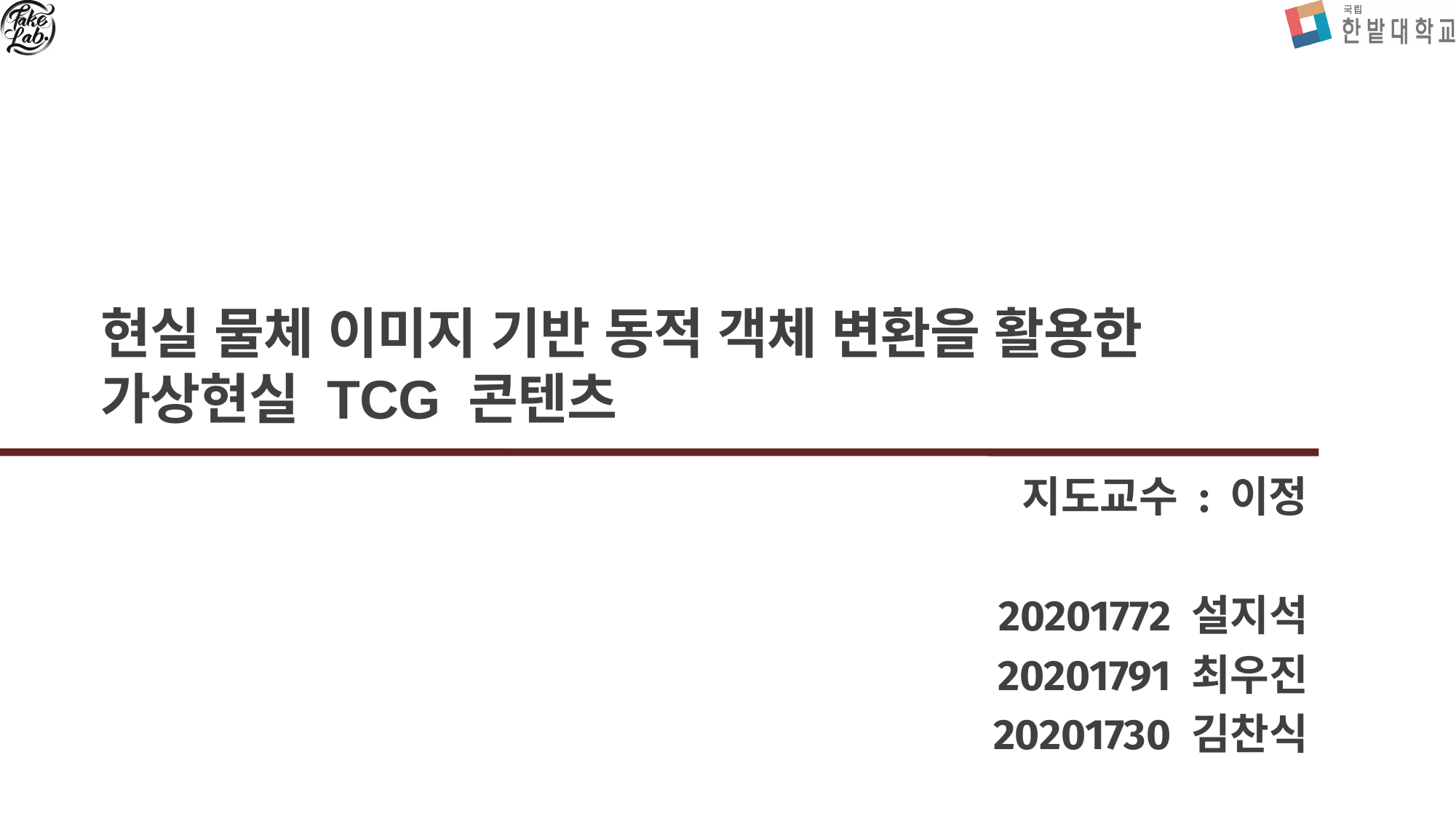

# 현실 물체 이미지 기반 동적 객체 변환을 활용한 가상현실 TCG 콘텐츠
지도교수 : 이정

20201772 설지석
20201791 최우진
20201730 김찬식